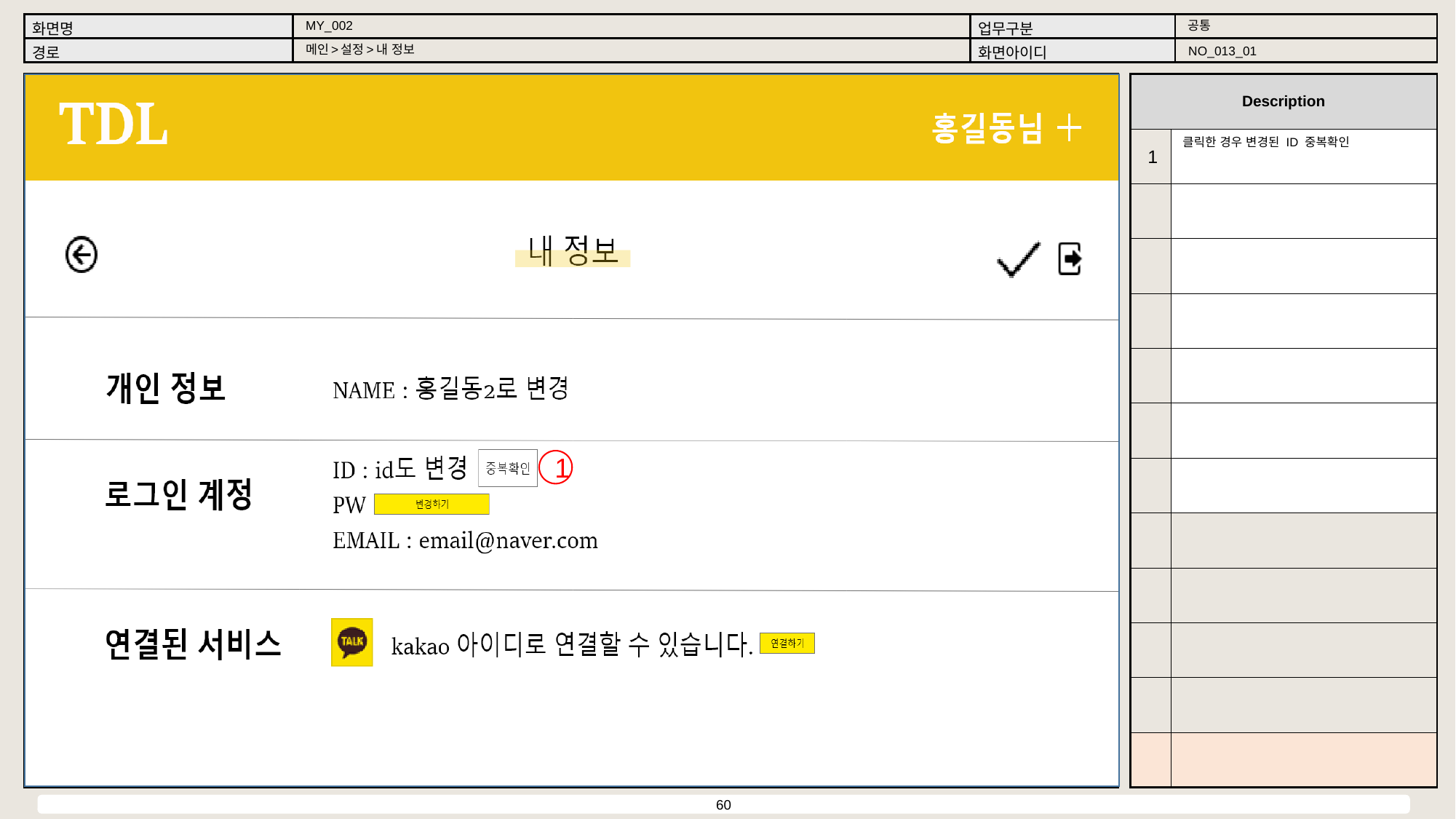

공통
MY_002
메인>설정>내 정보
NO_013_01

클릭한 경우 변경된 ID 중복확인
1

1